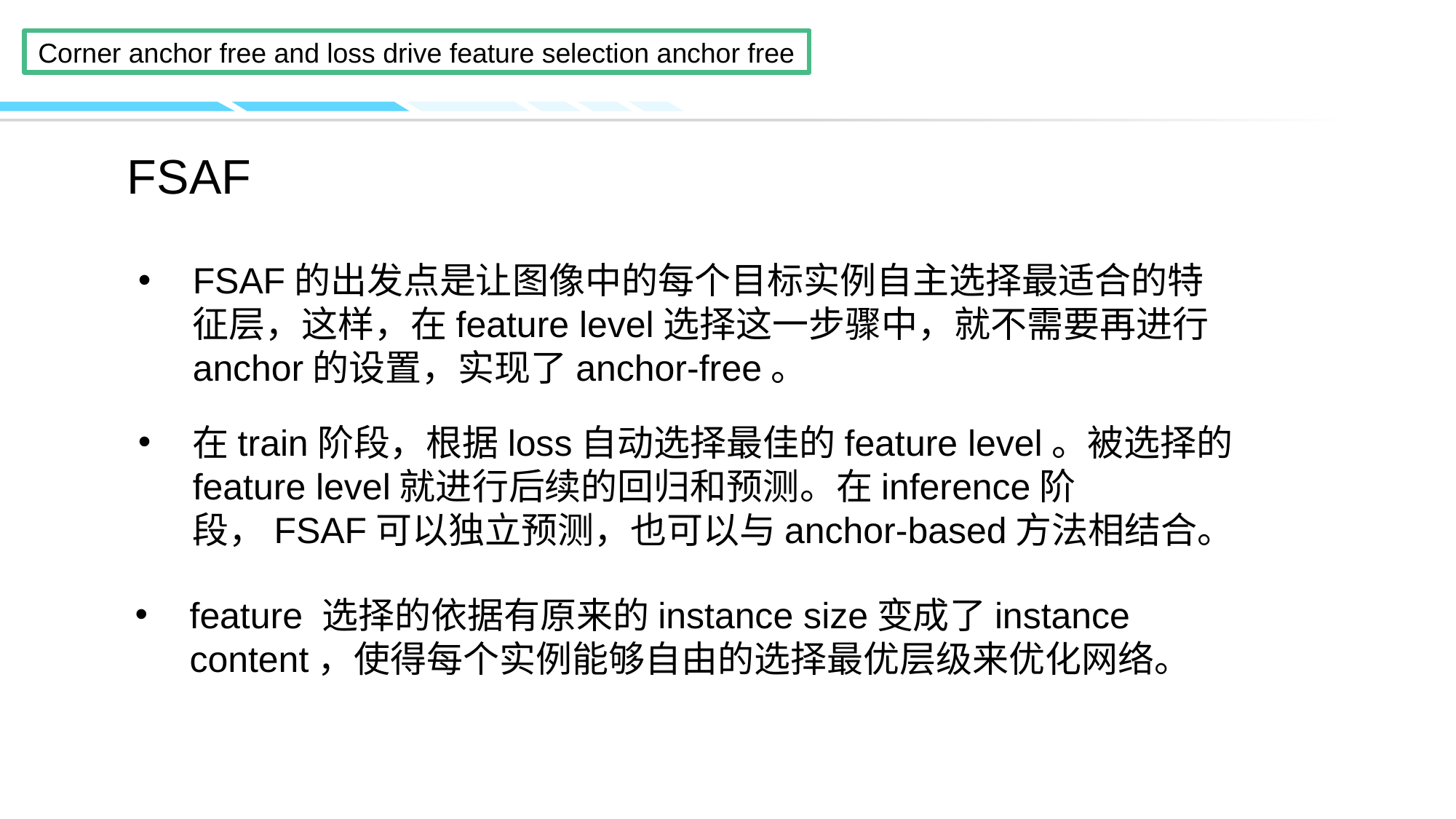

# FSAF
FSAF的出发点是让图像中的每个目标实例自主选择最适合的特征层，这样，在feature level选择这一步骤中，就不需要再进行anchor的设置，实现了anchor-free。
在train阶段，根据loss自动选择最佳的feature level。被选择的feature level就进行后续的回归和预测。在inference阶段，FSAF可以独立预测，也可以与anchor-based方法相结合。
feature 选择的依据有原来的instance size变成了instance content，使得每个实例能够自由的选择最优层级来优化网络。